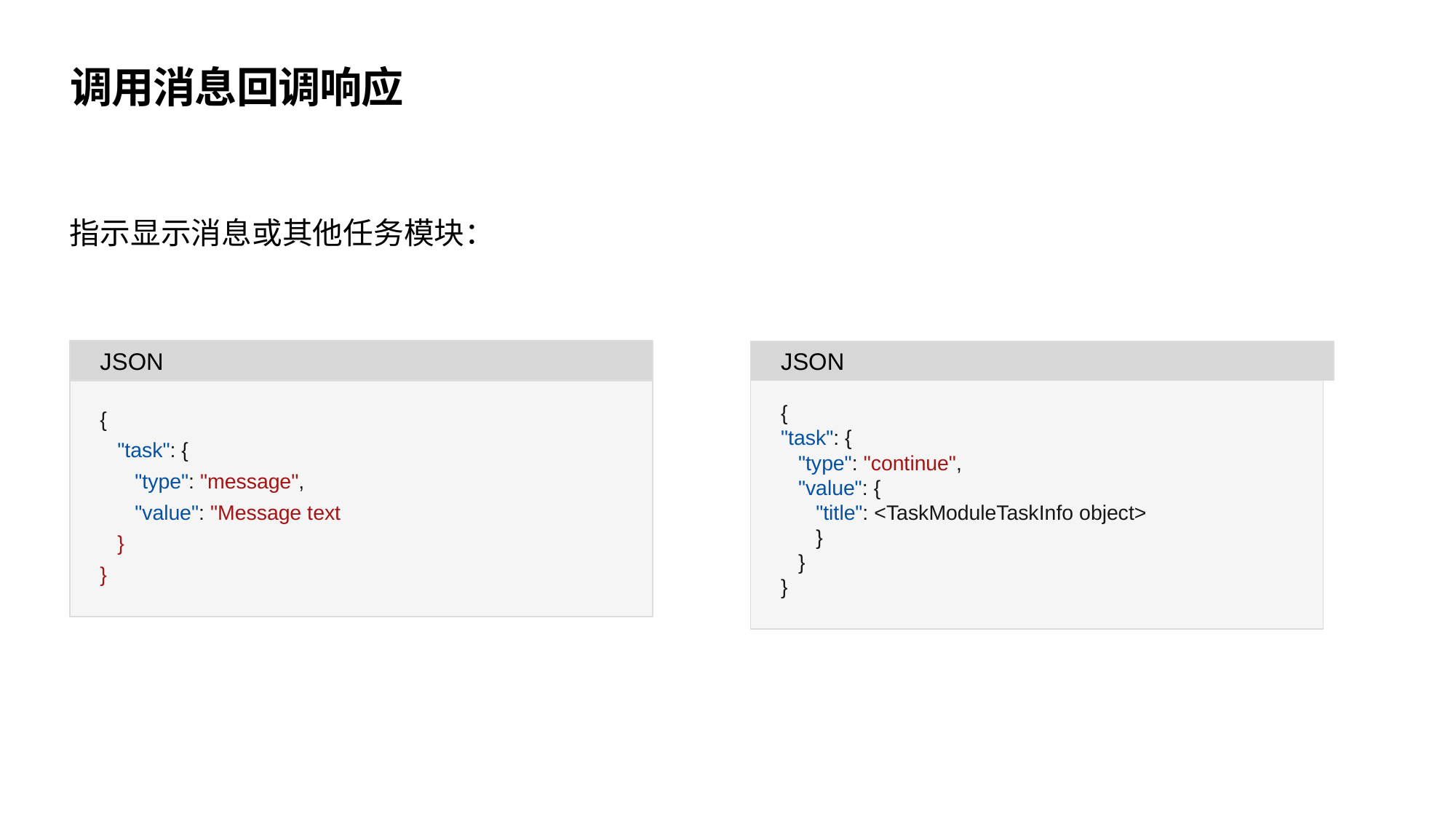

# 调用消息回调响应

指示显示消息或其他任务模块：
JSON
JSON
JSON
{
"task": {
   "type": "continue",
   "value": {
      "title": <TaskModuleTaskInfo object>
      }
   }
}
{
   "task": {
      "type": "message",
      "value": "Message text
   }
}